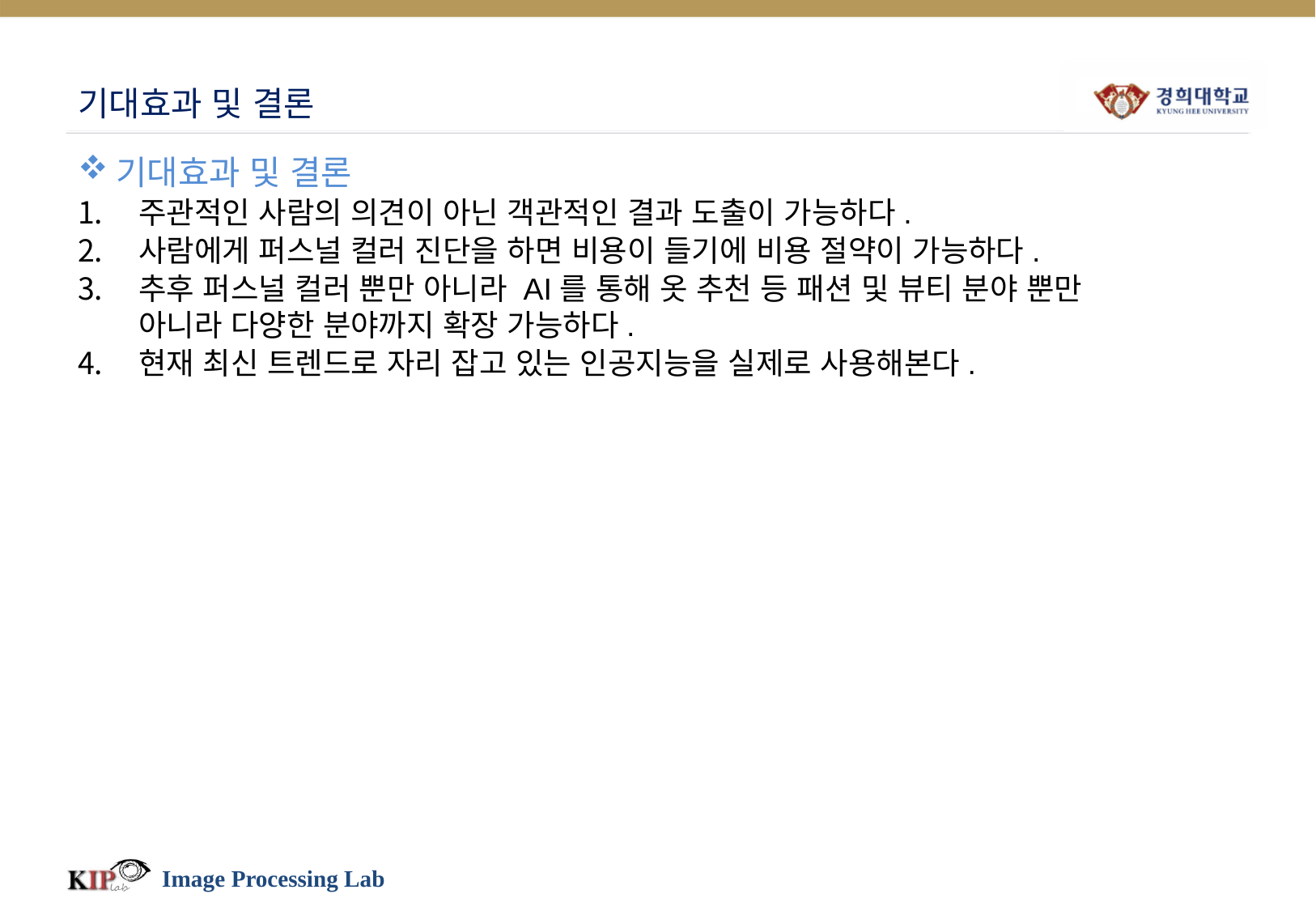

# 기대효과 및 결론
기대효과 및 결론
주관적인 사람의 의견이 아닌 객관적인 결과 도출이 가능하다.
사람에게 퍼스널 컬러 진단을 하면 비용이 들기에 비용 절약이 가능하다.
추후 퍼스널 컬러 뿐만 아니라 AI를 통해 옷 추천 등 패션 및 뷰티 분야 뿐만 아니라 다양한 분야까지 확장 가능하다.
현재 최신 트렌드로 자리 잡고 있는 인공지능을 실제로 사용해본다.
Image Processing Lab